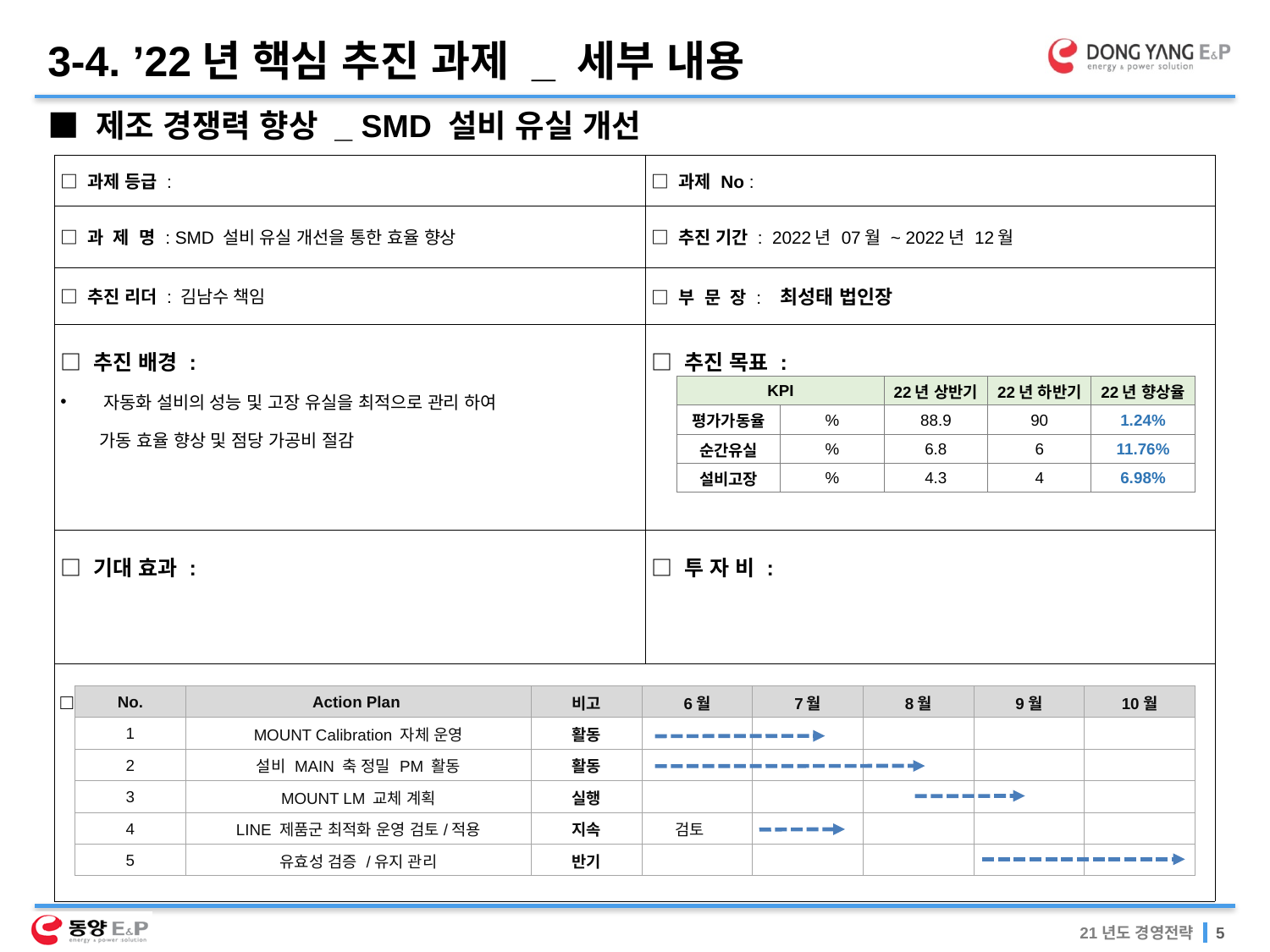

3-4. ’22년 핵심 추진 과제 _ 세부 내용
■ 제조 경쟁력 향상 _ SMD 설비 유실 개선
| □ 과제 등급 : | □ 과제 No : |
| --- | --- |
| □ 과 제 명 : SMD 설비 유실 개선을 통한 효율 향상 | □ 추진 기간 : 2022년 07월 ~ 2022년 12월 |
| □ 추진 리더 : 김남수 책임 | □ 부 문 장 : 최성태 법인장 |
| □ 추진 배경 : 자동화 설비의 성능 및 고장 유실을 최적으로 관리 하여 가동 효율 향상 및 점당 가공비 절감 | □ 추진 목표 : |
| □ 기대 효과 : | □ 투 자 비 : |
| □ Action 활동 |  |
| KPI |  | 22년 상반기 | 22년 하반기 | 22년 향상율 |
| --- | --- | --- | --- | --- |
| 평가가동율 | % | 88.9 | 90 | 1.24% |
| 순간유실 | % | 6.8 | 6 | 11.76% |
| 설비고장 | % | 4.3 | 4 | 6.98% |
| No. | Action Plan | 비고 | 6월 | 7월 | 8월 | 9월 | 10월 |
| --- | --- | --- | --- | --- | --- | --- | --- |
| 1 | MOUNT Calibration 자체 운영 | 활동 |  |  |  |  |  |
| 2 | 설비 MAIN 축 정밀 PM 활동 | 활동 |  |  |  |  |  |
| 3 | MOUNT LM 교체 계획 | 실행 |  |  |  |  |  |
| 4 | LINE 제품군 최적화 운영 검토/적용 | 지속 | 검토 |  |  |  |  |
| 5 | 유효성 검증 /유지 관리 | 반기 |  |  |  |  |  |